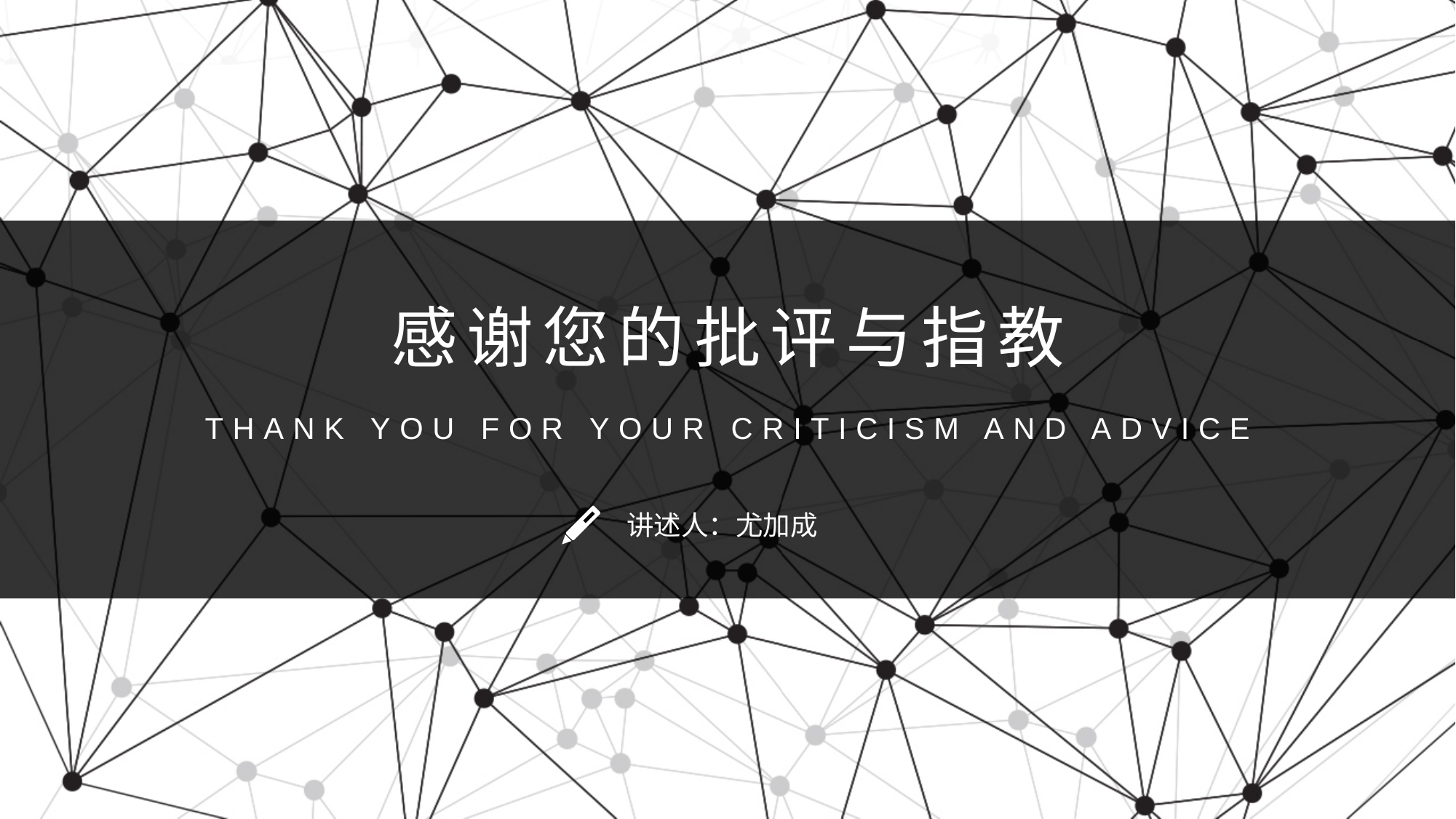

感谢您的批评与指教
THANK YOU FOR YOUR CRITICISM AND ADVICE
讲述人：尤加成